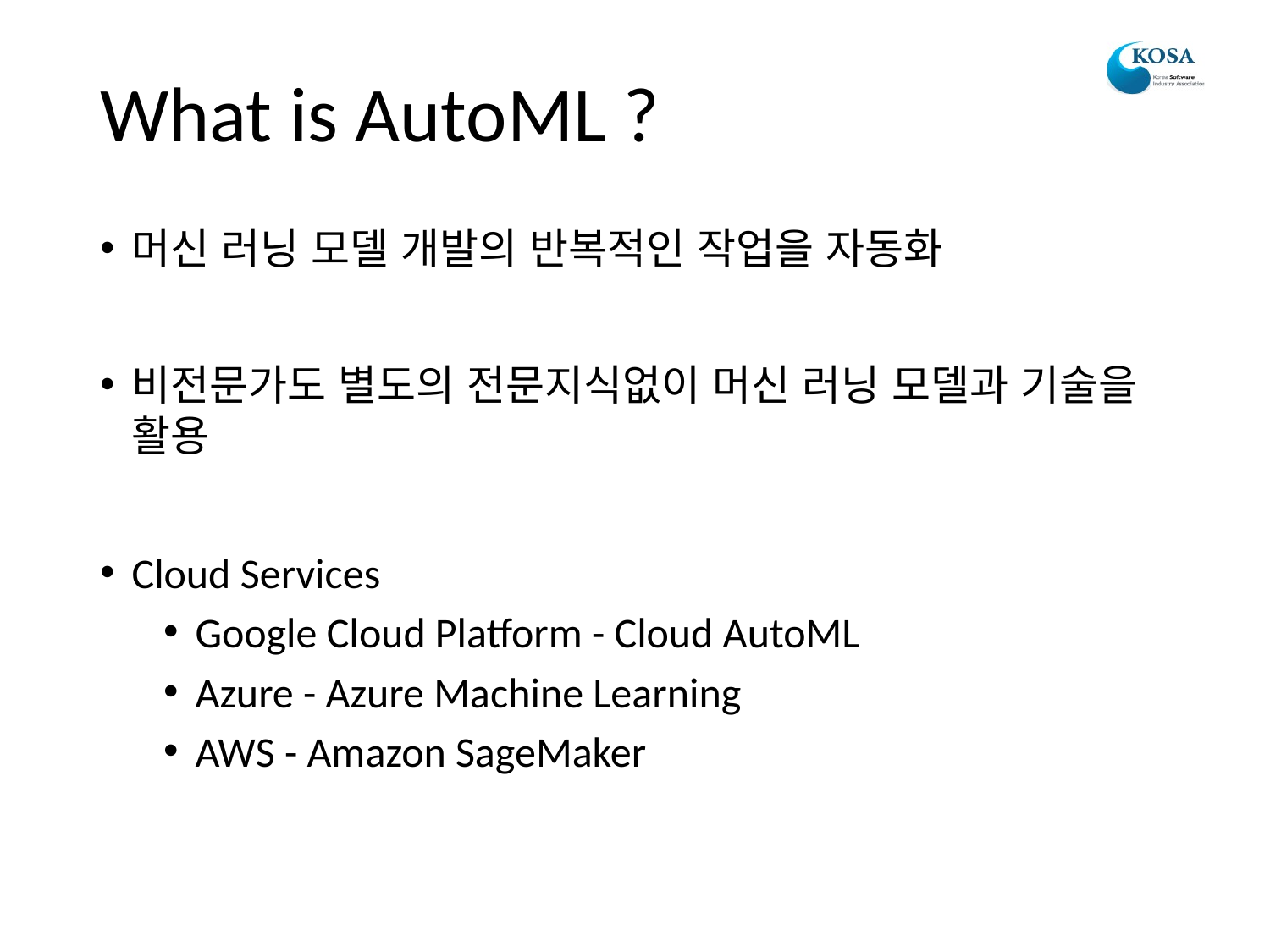

# What is AutoML ?
머신 러닝 모델 개발의 반복적인 작업을 자동화

비전문가도 별도의 전문지식없이 머신 러닝 모델과 기술을 활용

Cloud Services
Google Cloud Platform - Cloud AutoML
Azure - Azure Machine Learning
AWS - Amazon SageMaker